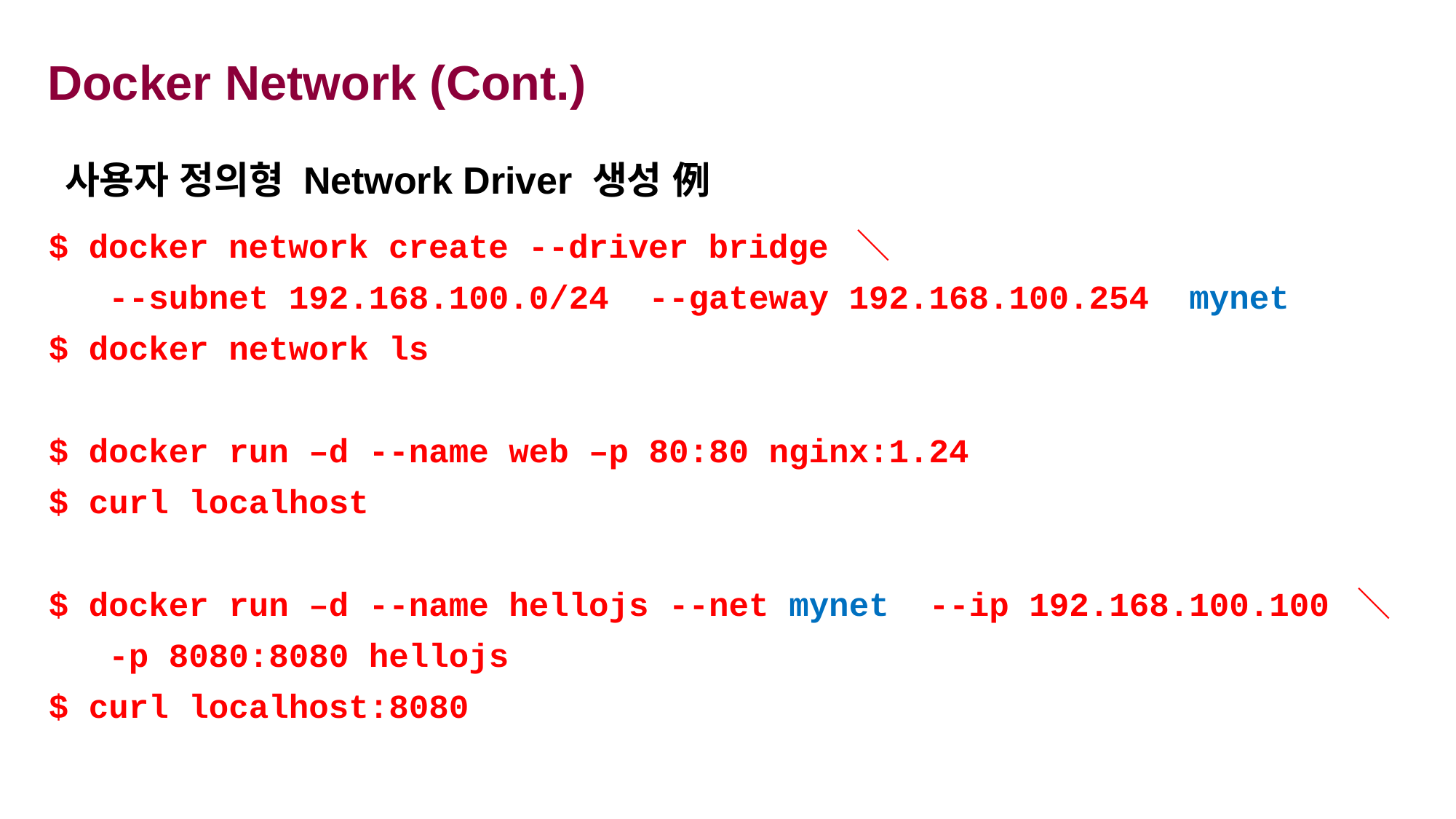

# Docker Network (Cont.)
사용자 정의형 Network Driver 생성 例
$ docker network create --driver bridge ＼
   --subnet 192.168.100.0/24  --gateway 192.168.100.254  mynet
$ docker network ls

$ docker run –d --name web –p 80:80 nginx:1.24
$ curl localhost

$ docker run –d --name hellojs --net mynet  --ip 192.168.100.100 ＼
   -p 8080:8080 hellojs
$ curl localhost:8080